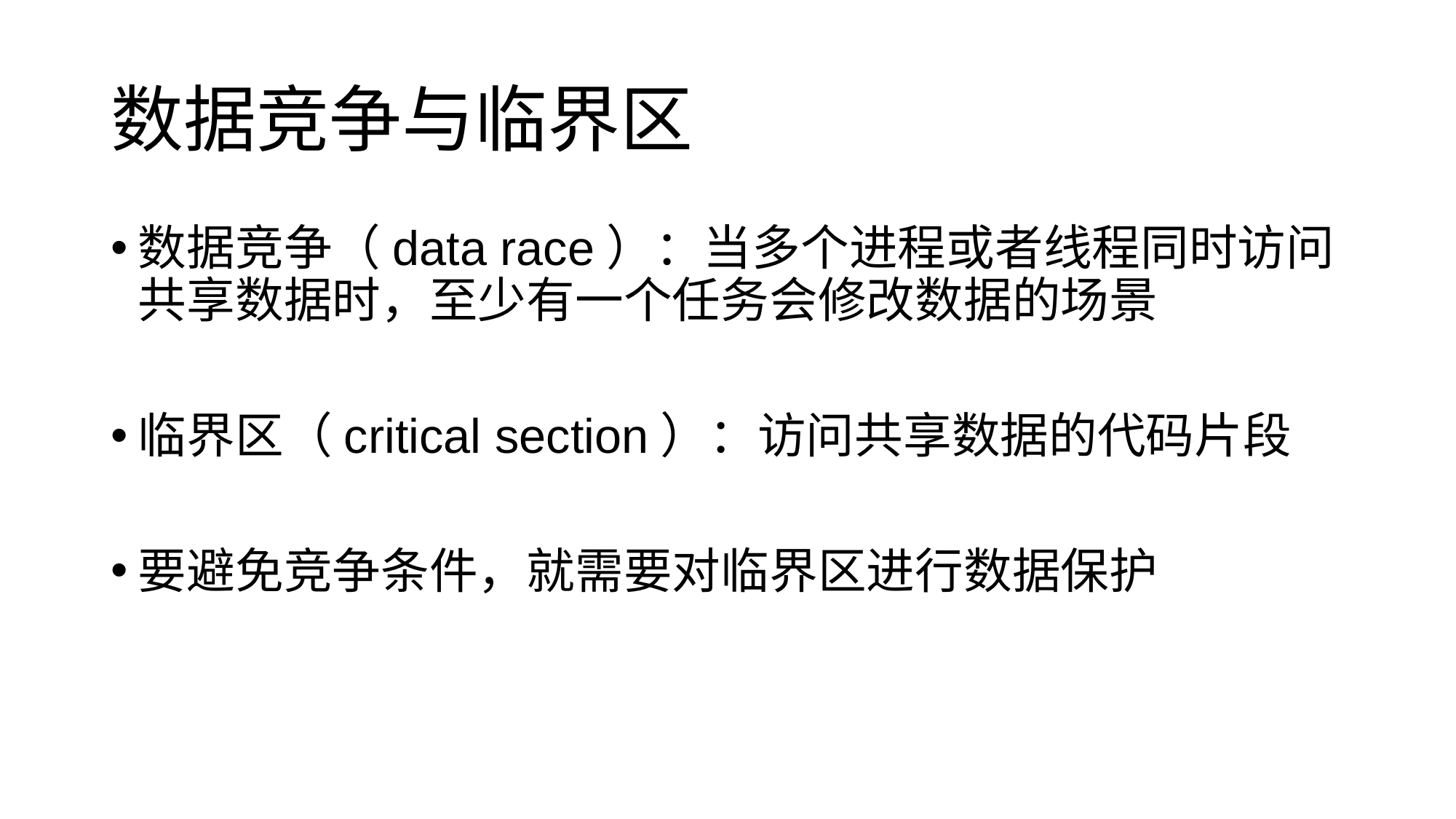

# 数据竞争与临界区
数据竞争（data race）：当多个进程或者线程同时访问共享数据时，至少有一个任务会修改数据的场景

临界区（critical section）：访问共享数据的代码片段

要避免竞争条件，就需要对临界区进行数据保护